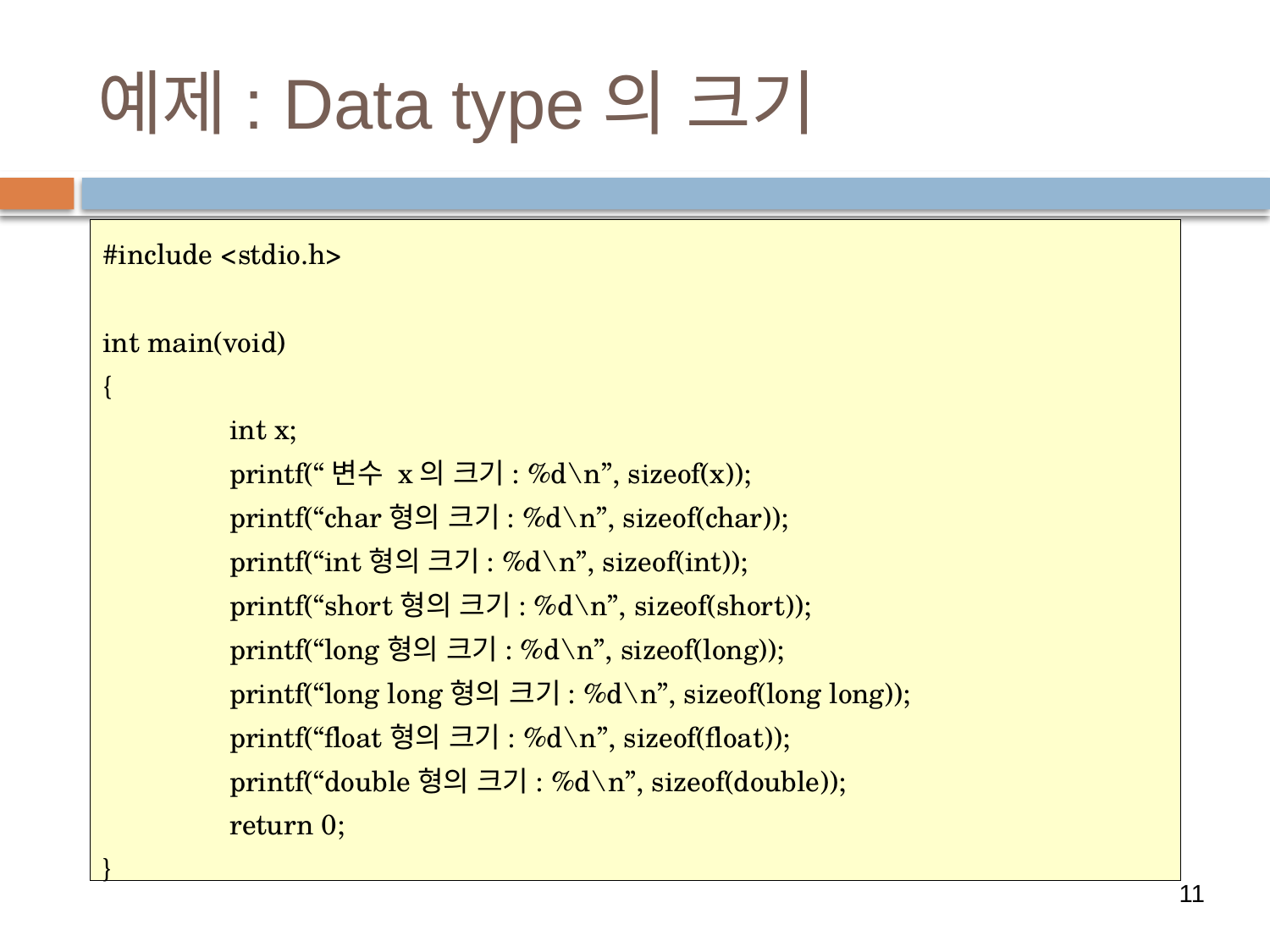

# 예제: Data type의 크기
#include <stdio.h>

int main(void)
{
	int x;
	printf(“변수 x의 크기: %d\n”, sizeof(x));
	printf(“char형의 크기: %d\n”, sizeof(char));
	printf(“int형의 크기: %d\n”, sizeof(int));
	printf(“short형의 크기: %d\n”, sizeof(short));
	printf(“long형의 크기: %d\n”, sizeof(long));
	printf(“long long형의 크기: %d\n”, sizeof(long long));
	printf(“float형의 크기: %d\n”, sizeof(float));
	printf(“double형의 크기: %d\n”, sizeof(double));
	return 0;
}
11